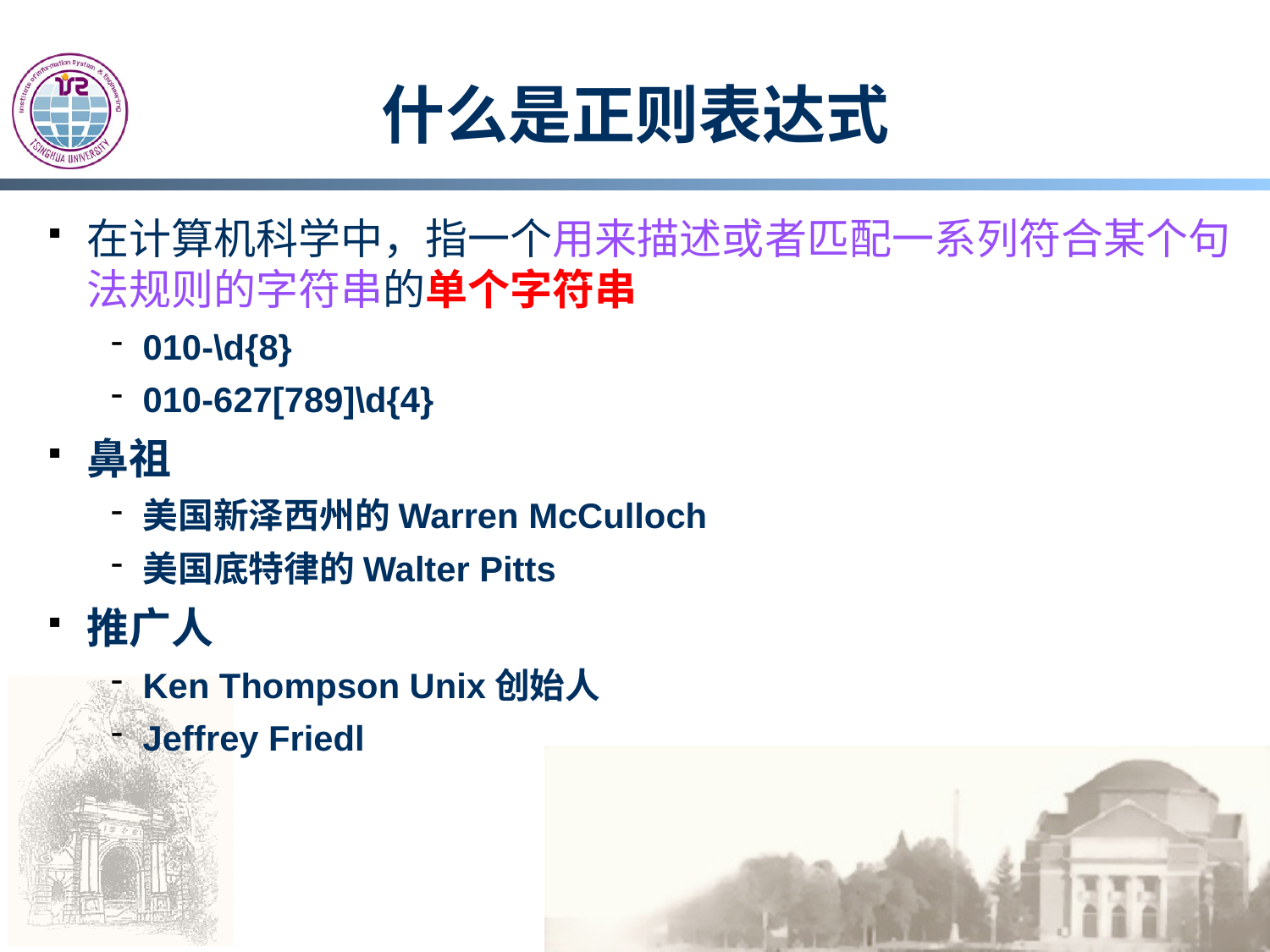

# 什么是正则表达式
在计算机科学中，指一个用来描述或者匹配一系列符合某个句法规则的字符串的单个字符串
010-\d{8}
010-627[789]\d{4}
鼻祖
美国新泽西州的Warren McCulloch
美国底特律的Walter Pitts
推广人
Ken Thompson Unix创始人
Jeffrey Friedl